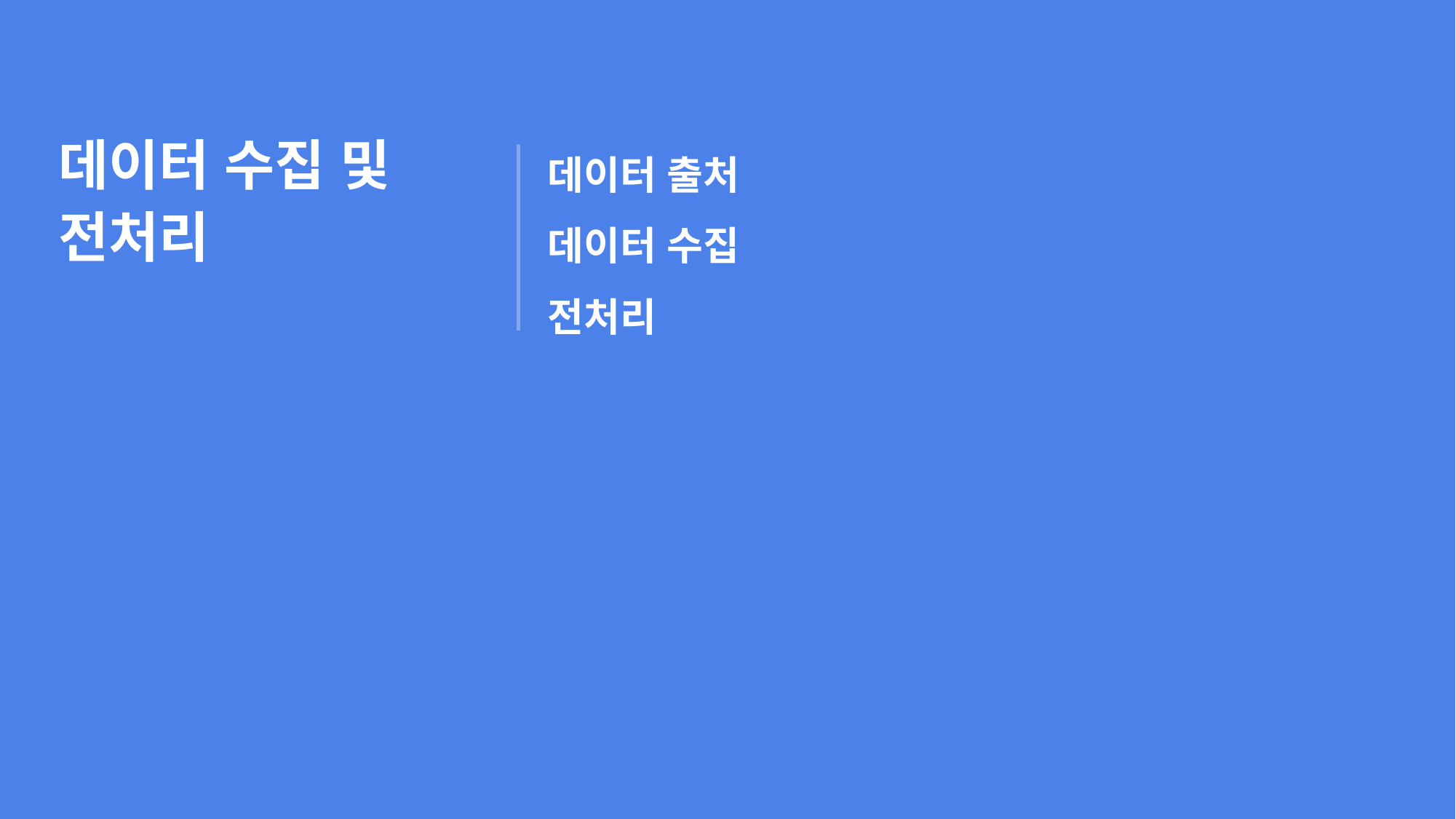

데이터 수집 및 전처리
데이터 출처
데이터 수집
전처리